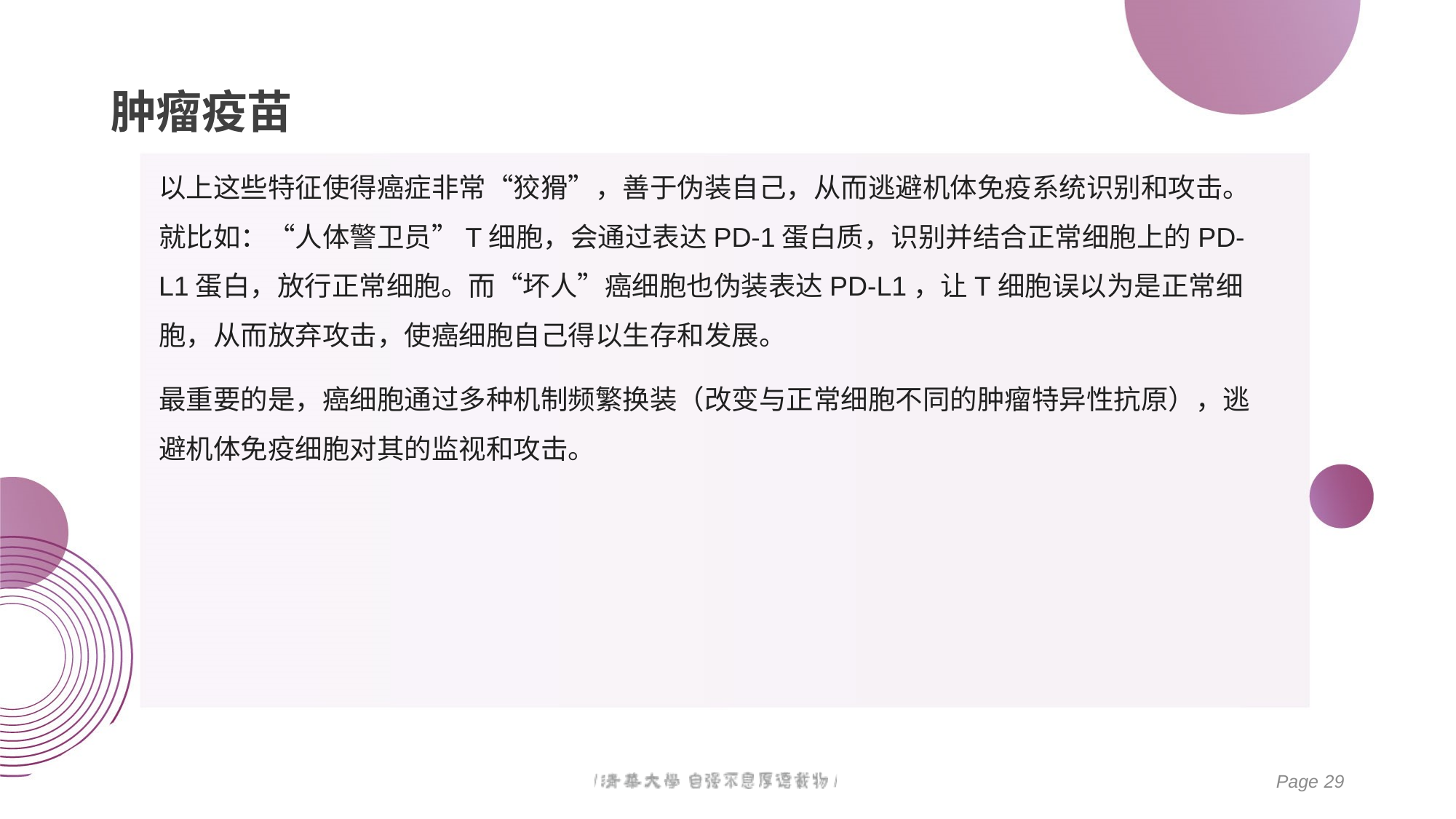

# 肿瘤疫苗
以上这些特征使得癌症非常“狡猾”，善于伪装自己，从而逃避机体免疫系统识别和攻击。就比如：“人体警卫员”T细胞，会通过表达PD-1蛋白质，识别并结合正常细胞上的PD-L1蛋白，放行正常细胞。而“坏人”癌细胞也伪装表达PD-L1，让T细胞误以为是正常细胞，从而放弃攻击，使癌细胞自己得以生存和发展。
最重要的是，癌细胞通过多种机制频繁换装（改变与正常细胞不同的肿瘤特异性抗原），逃避机体免疫细胞对其的监视和攻击。

Page 29